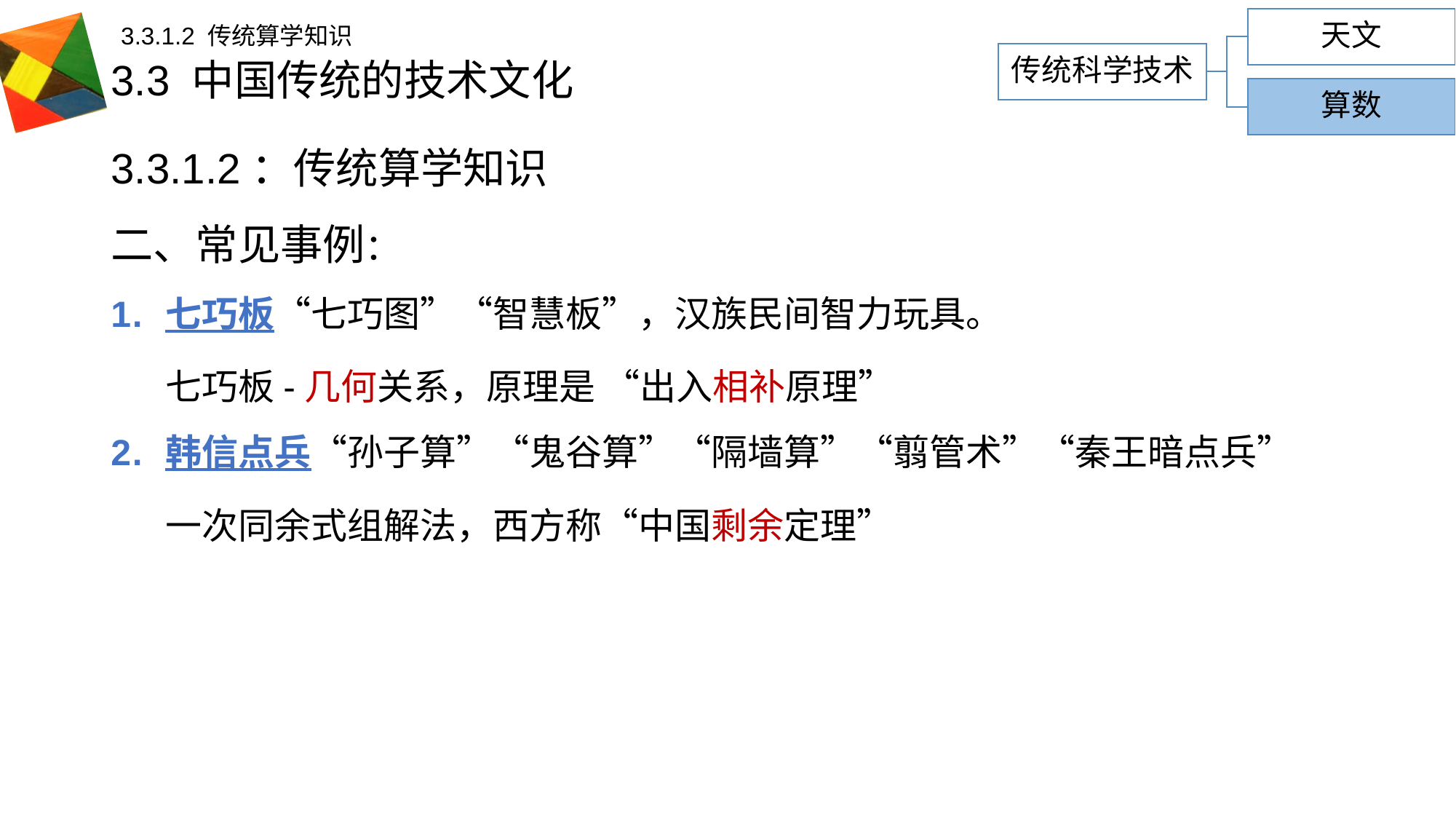

天文
3.3.1.2 传统算学知识

# 3.3 中国传统的技术文化
传统科学技术

算数
3.3.1.2：传统算学知识
二、常见事例：
七巧板“七巧图”“智慧板”，汉族民间智力玩具。
七巧板-几何关系，原理是 “出入相补原理”
韩信点兵“孙子算”“鬼谷算”“隔墙算”“翦管术”“秦王暗点兵”
一次同余式组解法，西方称“中国剩余定理”
125